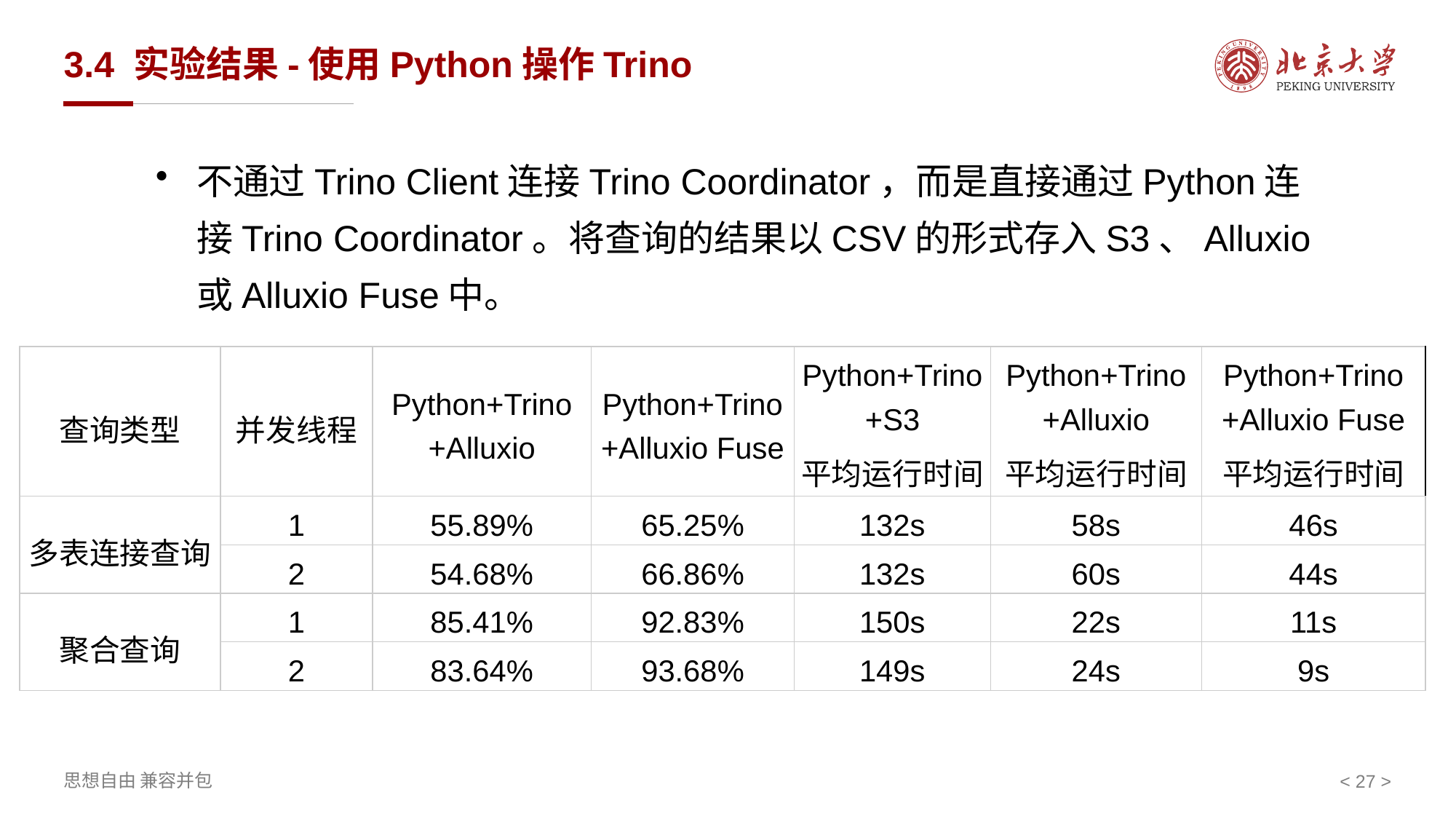

# 3.4 实验结果-使用Python操作Trino
不通过Trino Client连接Trino Coordinator，而是直接通过Python连接Trino Coordinator。将查询的结果以CSV的形式存入S3、Alluxio或Alluxio Fuse中。
| 查询类型 | 并发线程 | Python+Trino +Alluxio | Python+Trino +Alluxio Fuse | Python+Trino +S3 平均运行时间 | Python+Trino +Alluxio 平均运行时间 | Python+Trino +Alluxio Fuse 平均运行时间 |
| --- | --- | --- | --- | --- | --- | --- |
| 多表连接查询 | 1 | 55.89% | 65.25% | 132s | 58s | 46s |
|  | 2 | 54.68% | 66.86% | 132s | 60s | 44s |
| 聚合查询 | 1 | 85.41% | 92.83% | 150s | 22s | 11s |
|  | 2 | 83.64% | 93.68% | 149s | 24s | 9s |
< 27 >